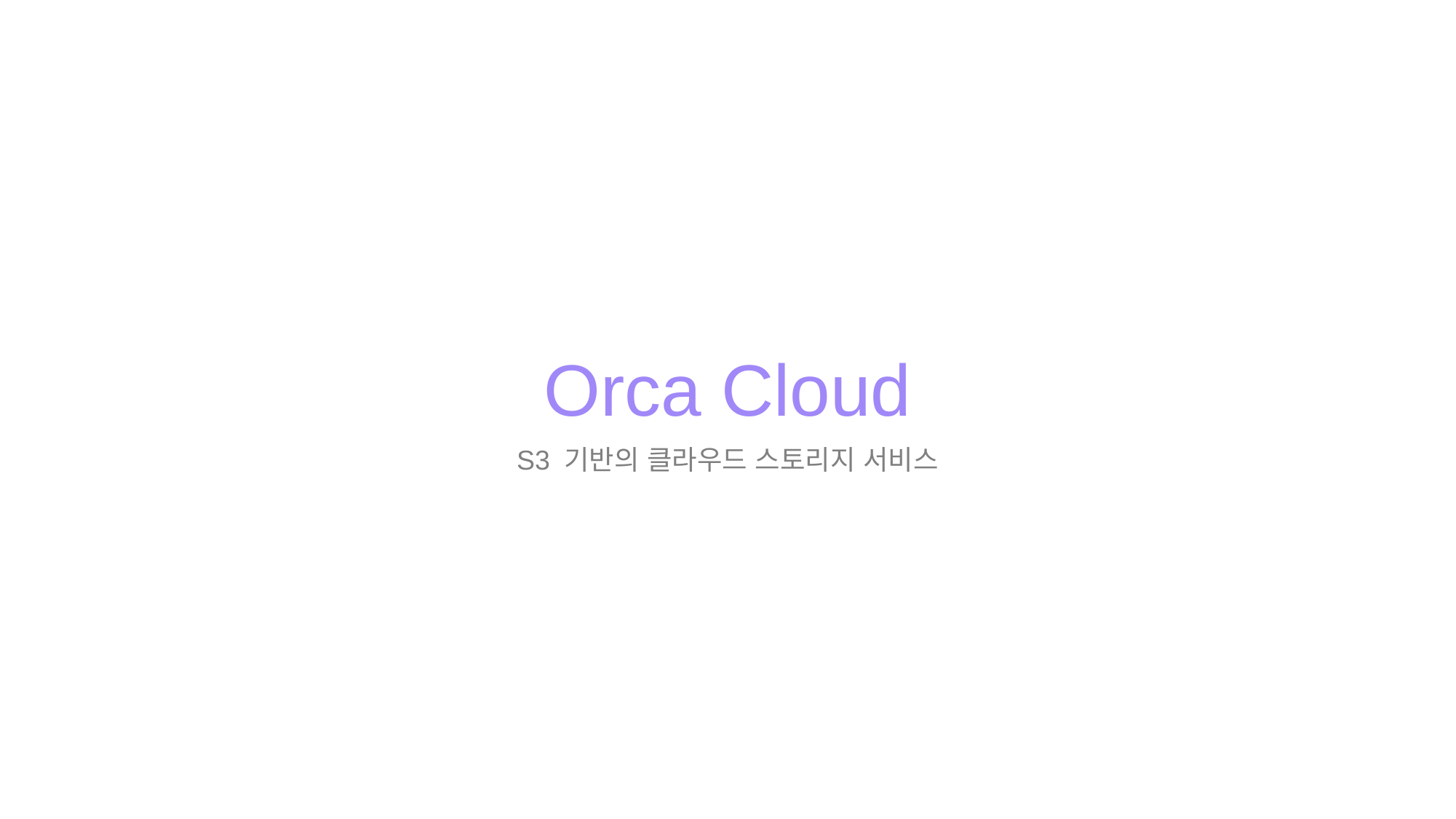

Orca Cloud
S3 기반의 클라우드 스토리지 서비스